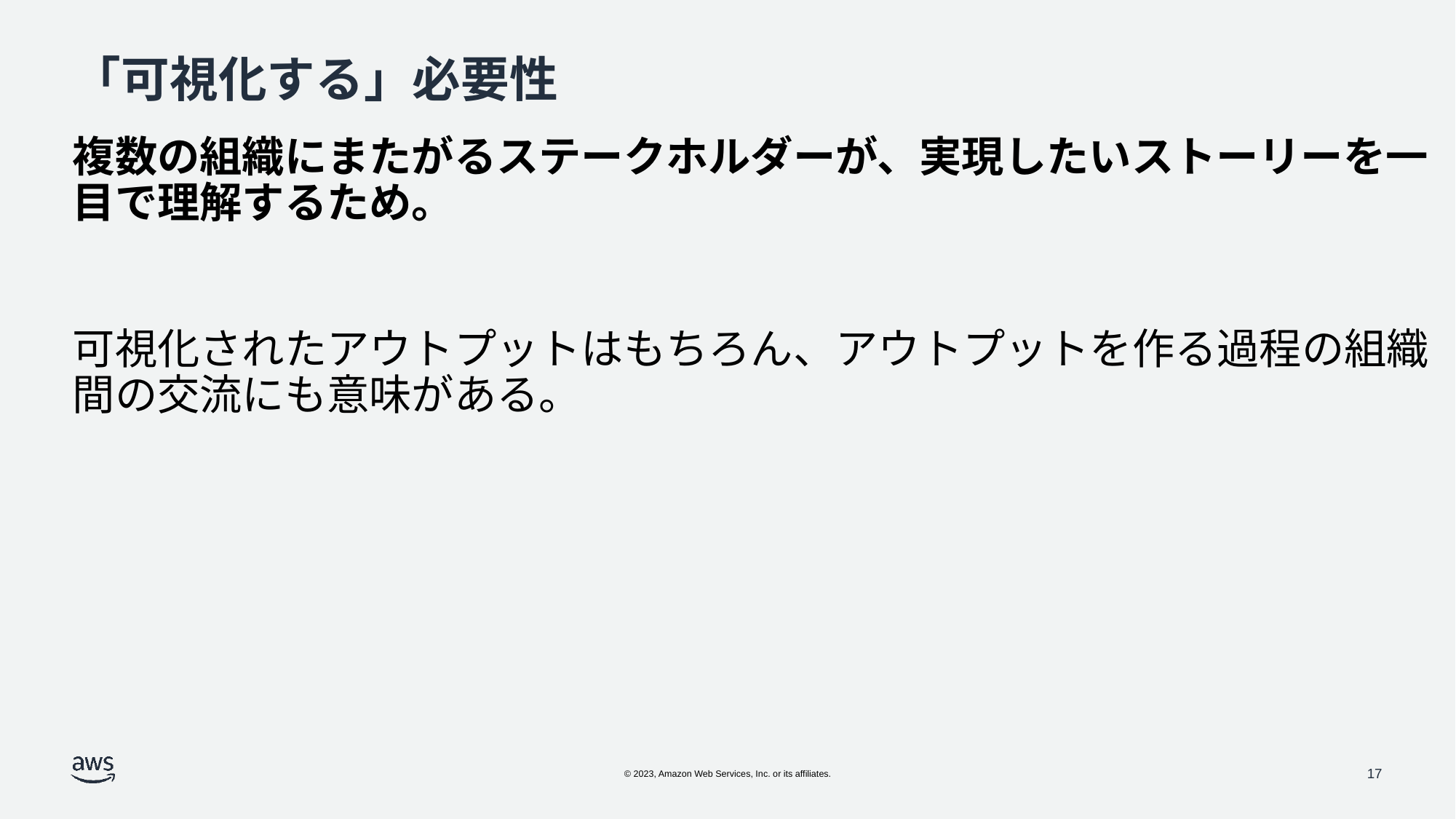

# 「可視化する」必要性
複数の組織にまたがるステークホルダーが、実現したいストーリーを一目で理解するため。

可視化されたアウトプットはもちろん、アウトプットを作る過程の組織間の交流にも意味がある。
17